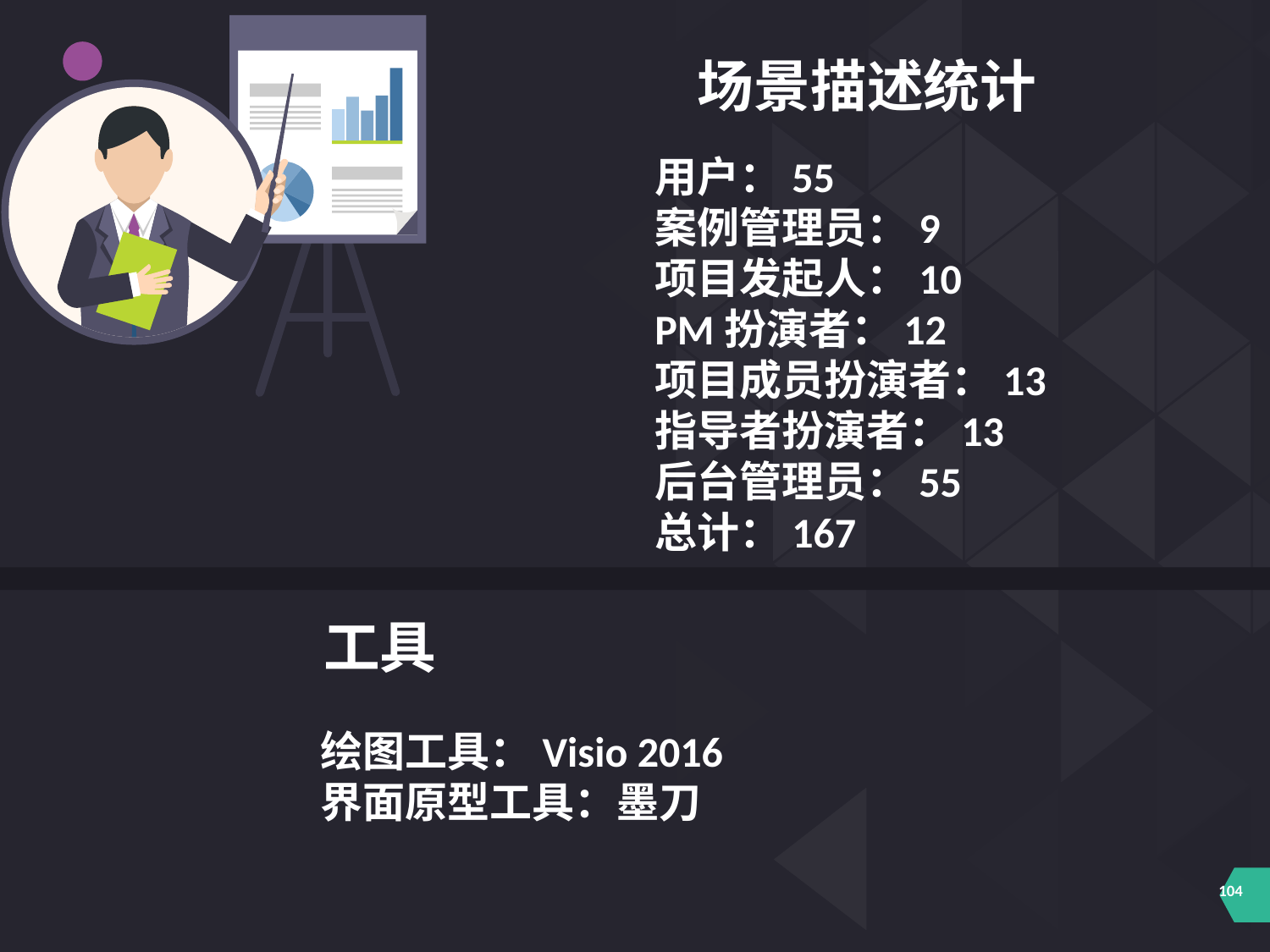

场景描述统计

用户：55
案例管理员：9
项目发起人：10
PM扮演者：12
项目成员扮演者：13
指导者扮演者：13
后台管理员：55
总计：167

工具
绘图工具：Visio 2016
界面原型工具：墨刀